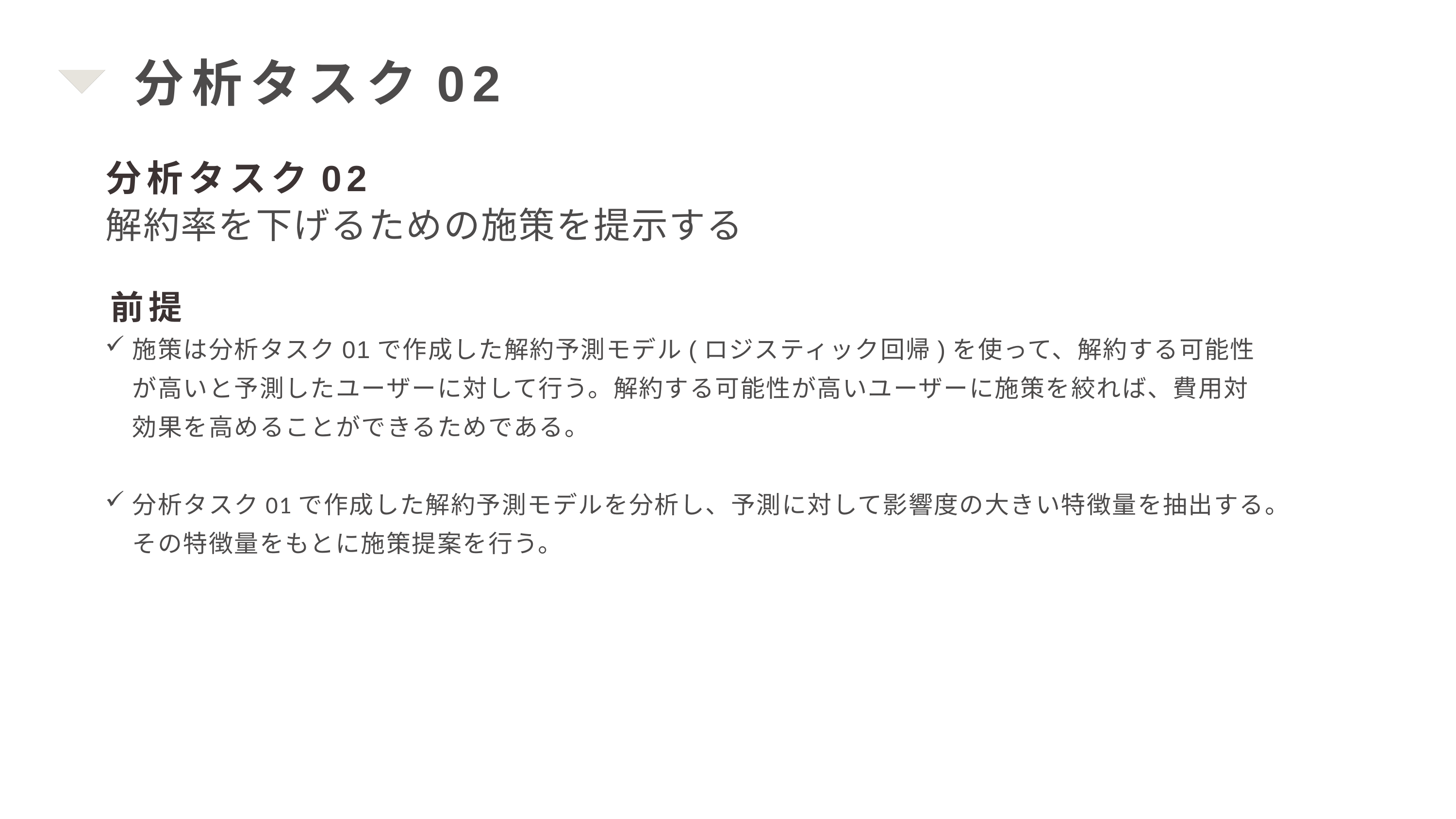

分析タスク02

分析タスク02
解約率を下げるための施策を提示する
前提
施策は分析タスク01で作成した解約予測モデル(ロジスティック回帰)を使って、解約する可能性が高いと予測したユーザーに対して行う。解約する可能性が高いユーザーに施策を絞れば、費用対効果を高めることができるためである。

分析タスク01で作成した解約予測モデルを分析し、予測に対して影響度の大きい特徴量を抽出する。その特徴量をもとに施策提案を行う。